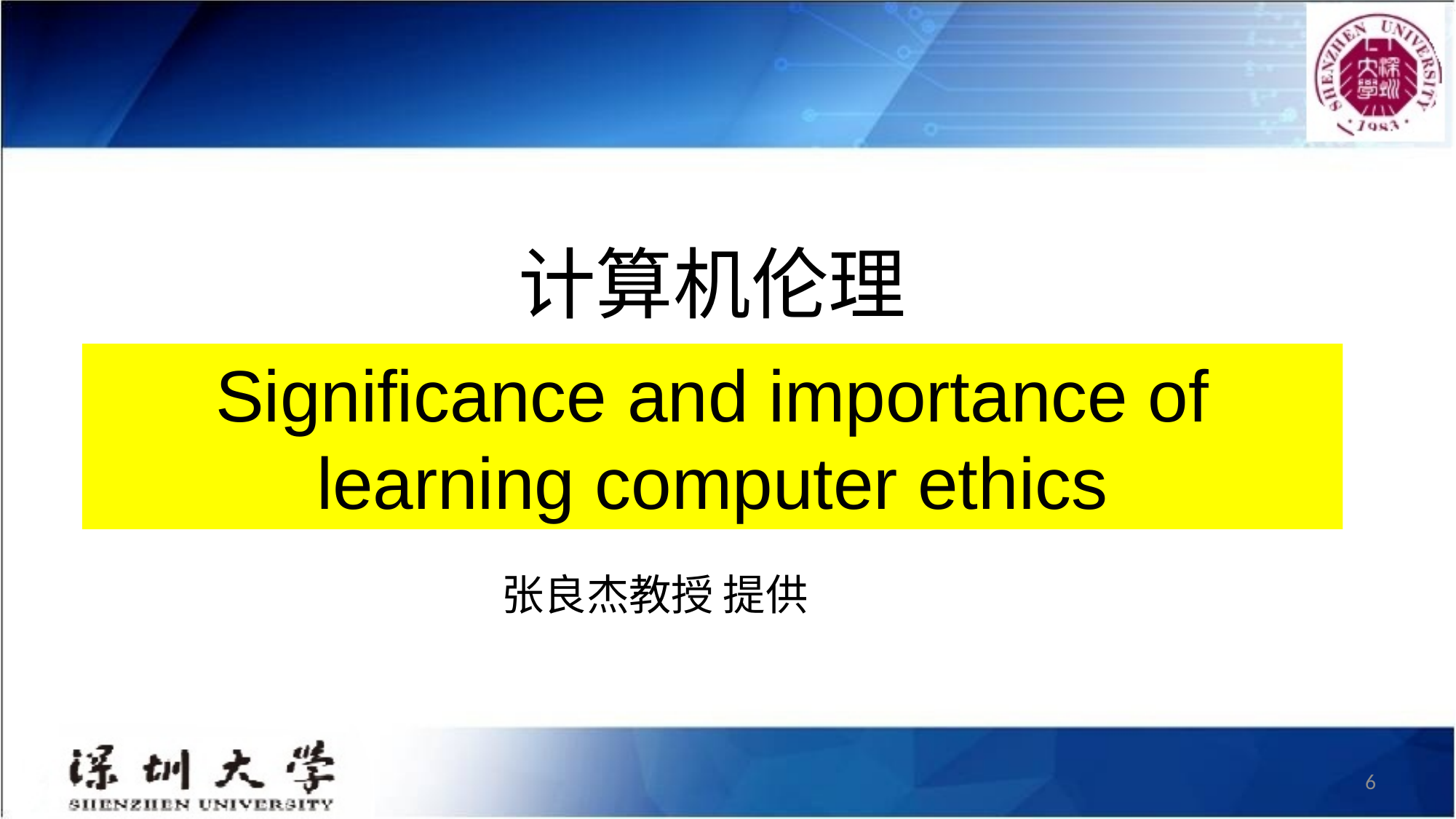

# 计算机伦理
Significance and importance of learning computer ethics
张良杰教授 提供
6